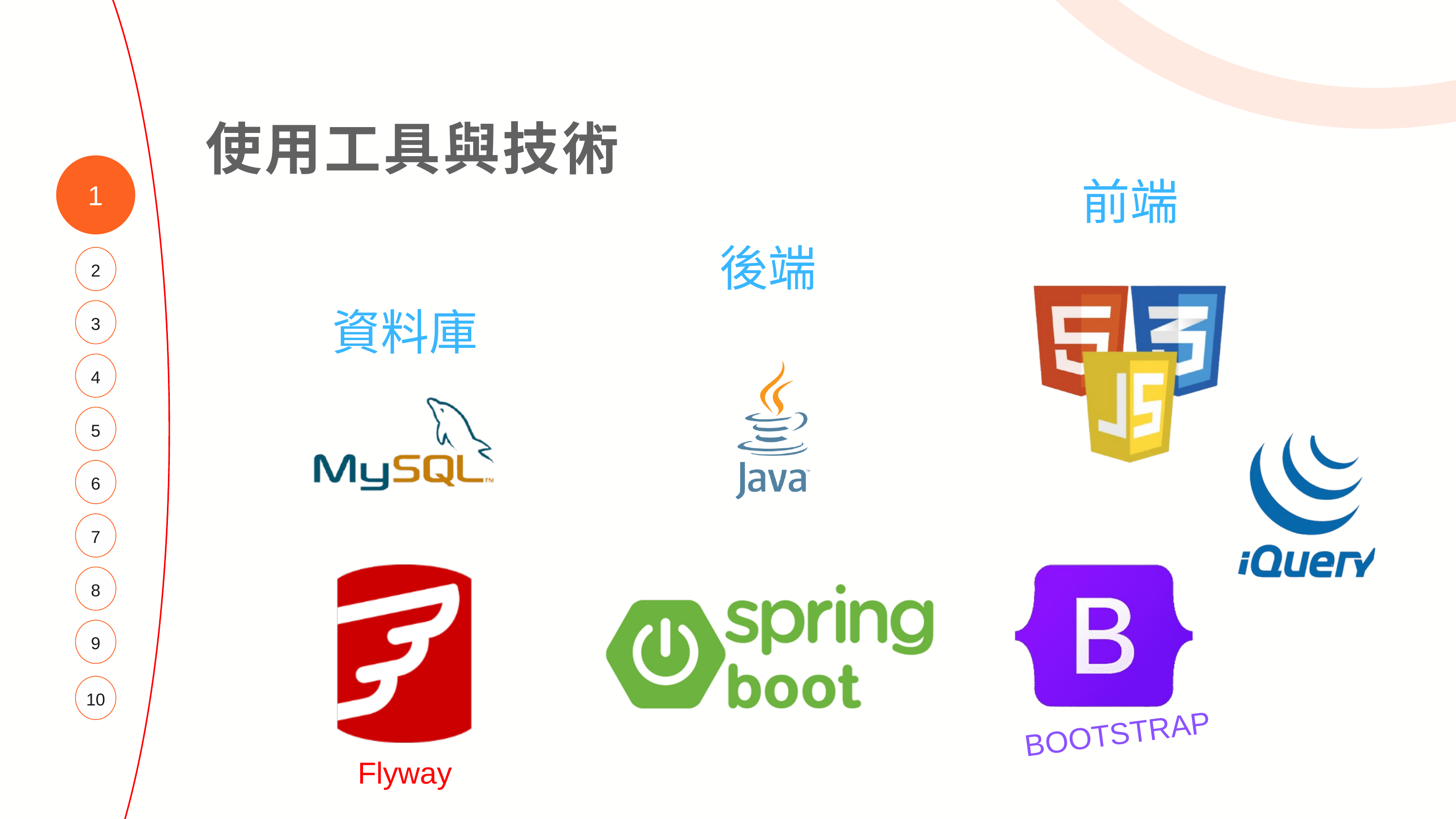

使用工具與技術

1
前端
後端

2

資料庫

3

4

5

6

7

8

9

10
BOOTSTRAP
Flyway